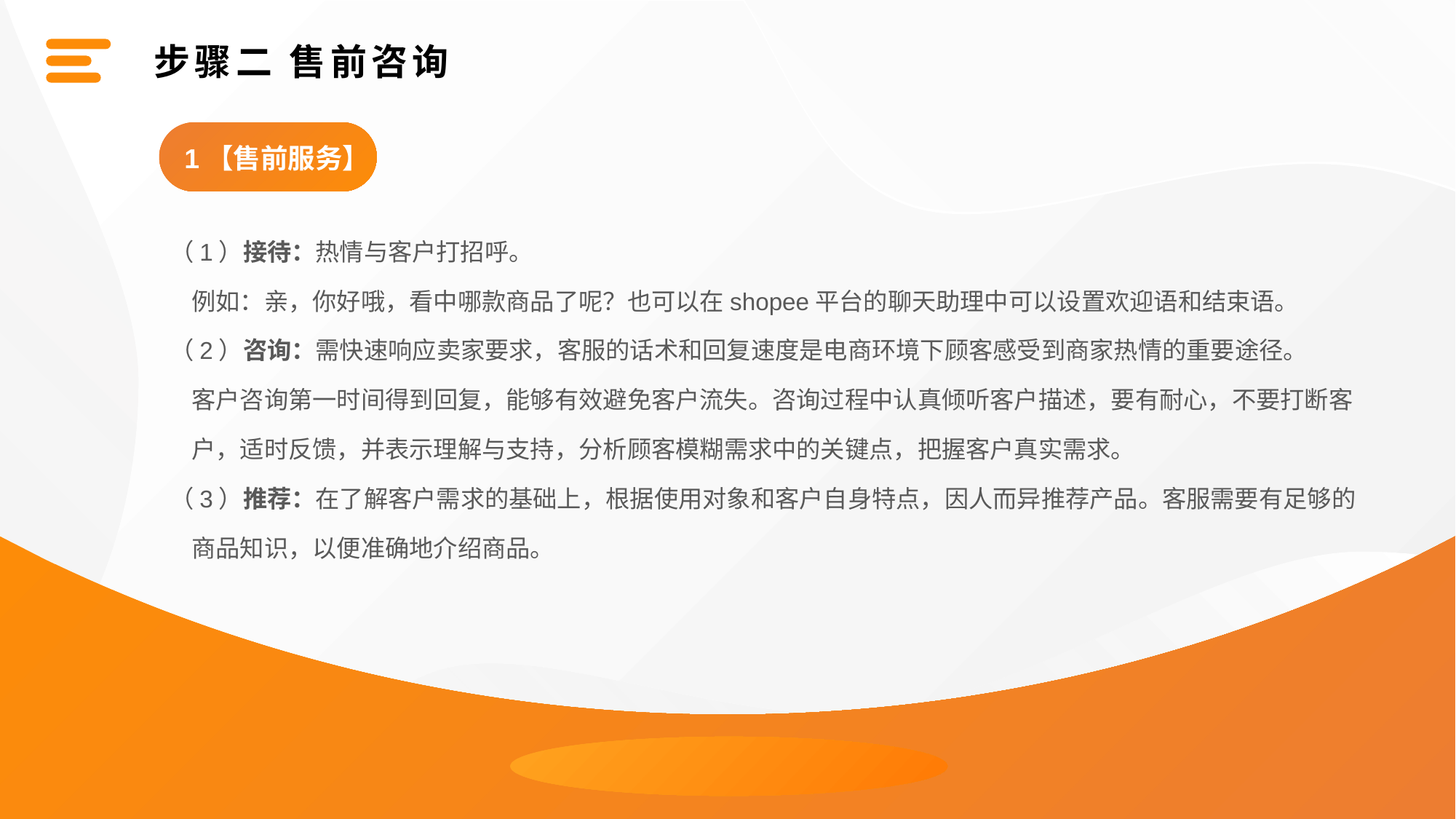

步骤二 售前咨询

1【售前服务】
（1）接待：热情与客户打招呼。
   例如：亲，你好哦，看中哪款商品了呢？也可以在shopee平台的聊天助理中可以设置欢迎语和结束语。
（2）咨询：需快速响应卖家要求，客服的话术和回复速度是电商环境下顾客感受到商家热情的重要途径。
   客户咨询第一时间得到回复，能够有效避免客户流失。咨询过程中认真倾听客户描述，要有耐心，不要打断客
   户，适时反馈，并表示理解与支持，分析顾客模糊需求中的关键点，把握客户真实需求。
（3）推荐：在了解客户需求的基础上，根据使用对象和客户自身特点，因人而异推荐产品。客服需要有足够的
   商品知识，以便准确地介绍商品。